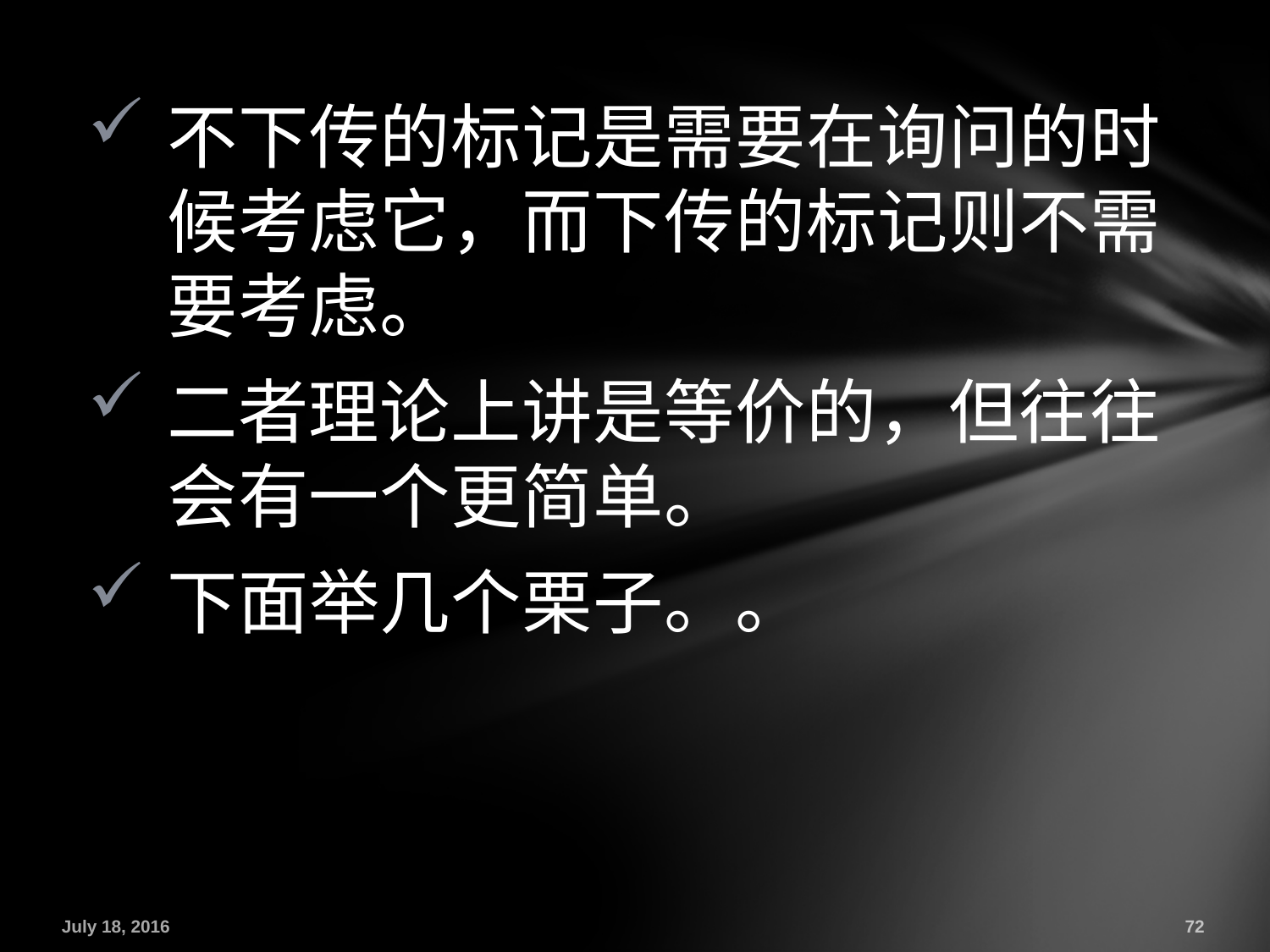

不下传的标记是需要在询问的时候考虑它，而下传的标记则不需要考虑。
二者理论上讲是等价的，但往往会有一个更简单。
下面举几个栗子。。
July 18, 2016

72